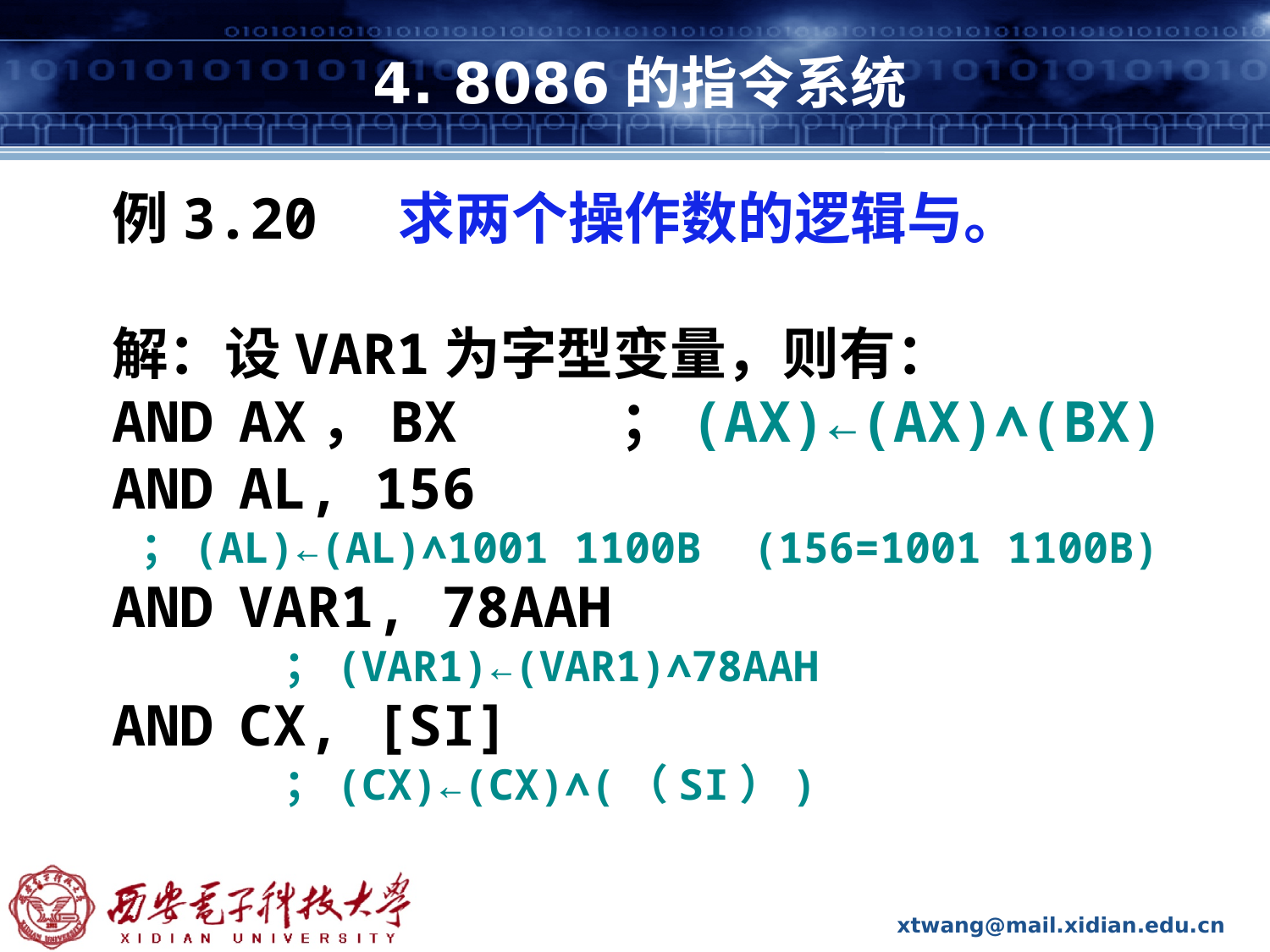

# 4. 8086的指令系统
例3.20  求两个操作数的逻辑与。

解：设VAR1为字型变量，则有：
AND	AX，BX		；(AX)←(AX)∧(BX)
AND	AL, 156
  ；(AL)←(AL)∧1001 1100B  (156=1001 1100B)
AND	VAR1, 78AAH
                 ；(VAR1)←(VAR1)∧78AAH
AND	CX, [SI]
                 ；(CX)←(CX)∧(（SI）)